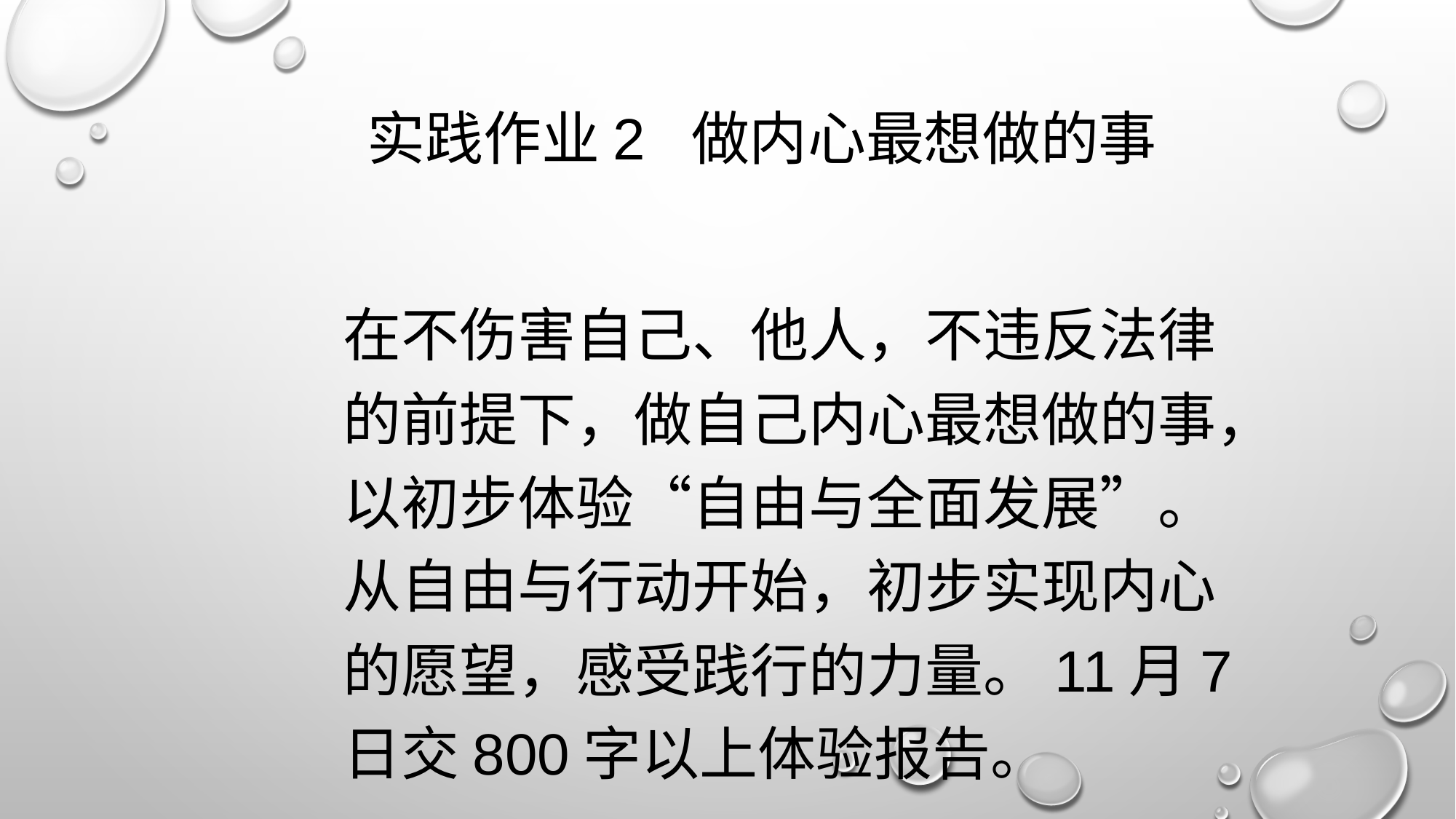

实践作业2  做内心最想做的事

在不伤害自己、他人，不违反法律的前提下，做自己内心最想做的事，以初步体验“自由与全面发展”。从自由与行动开始，初步实现内心的愿望，感受践行的力量。11月7日交800字以上体验报告。